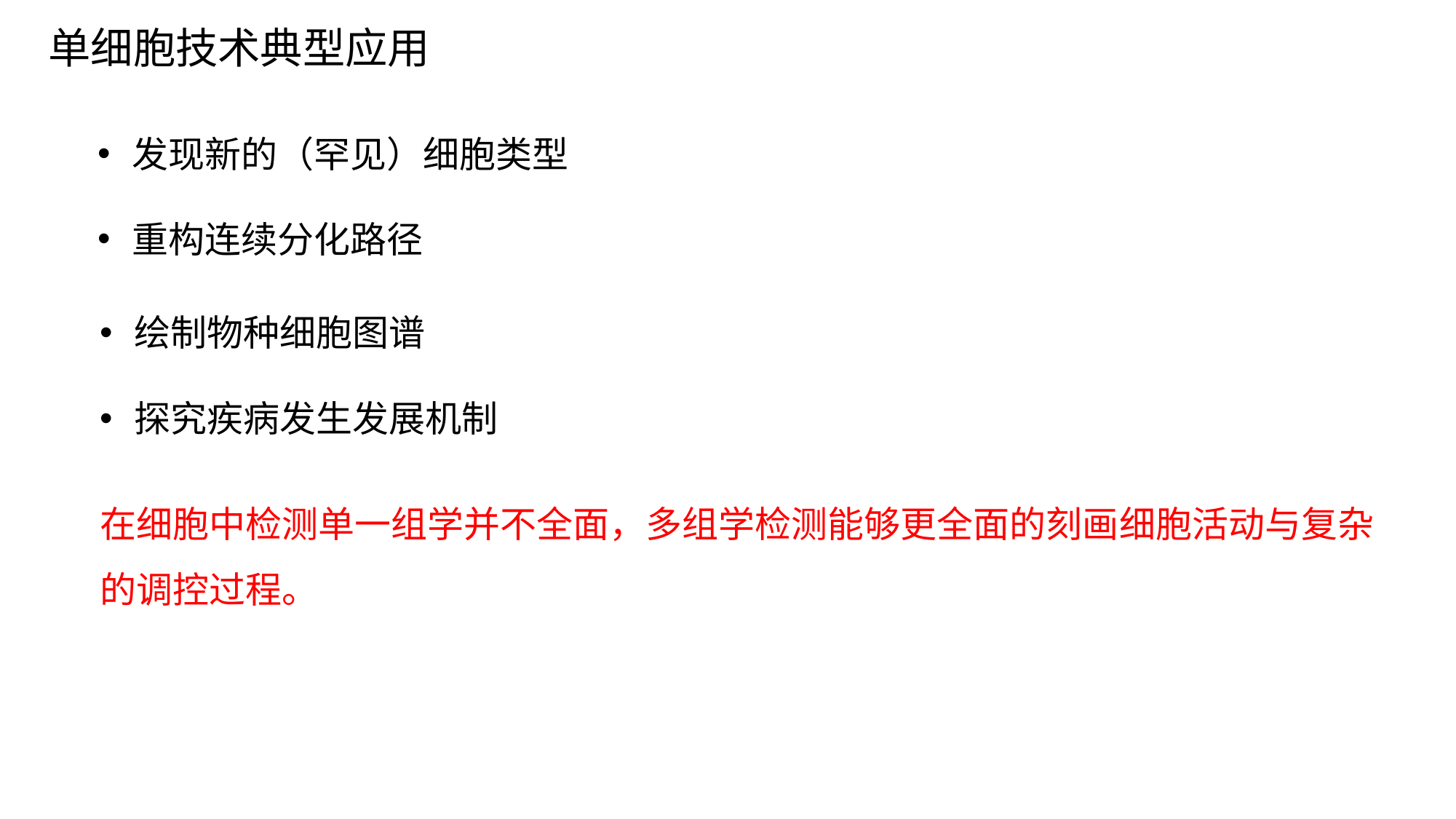

单细胞技术典型应用
发现新的（罕见）细胞类型
重构连续分化路径
绘制物种细胞图谱
探究疾病发生发展机制
在细胞中检测单一组学并不全面，多组学检测能够更全面的刻画细胞活动与复杂的调控过程。